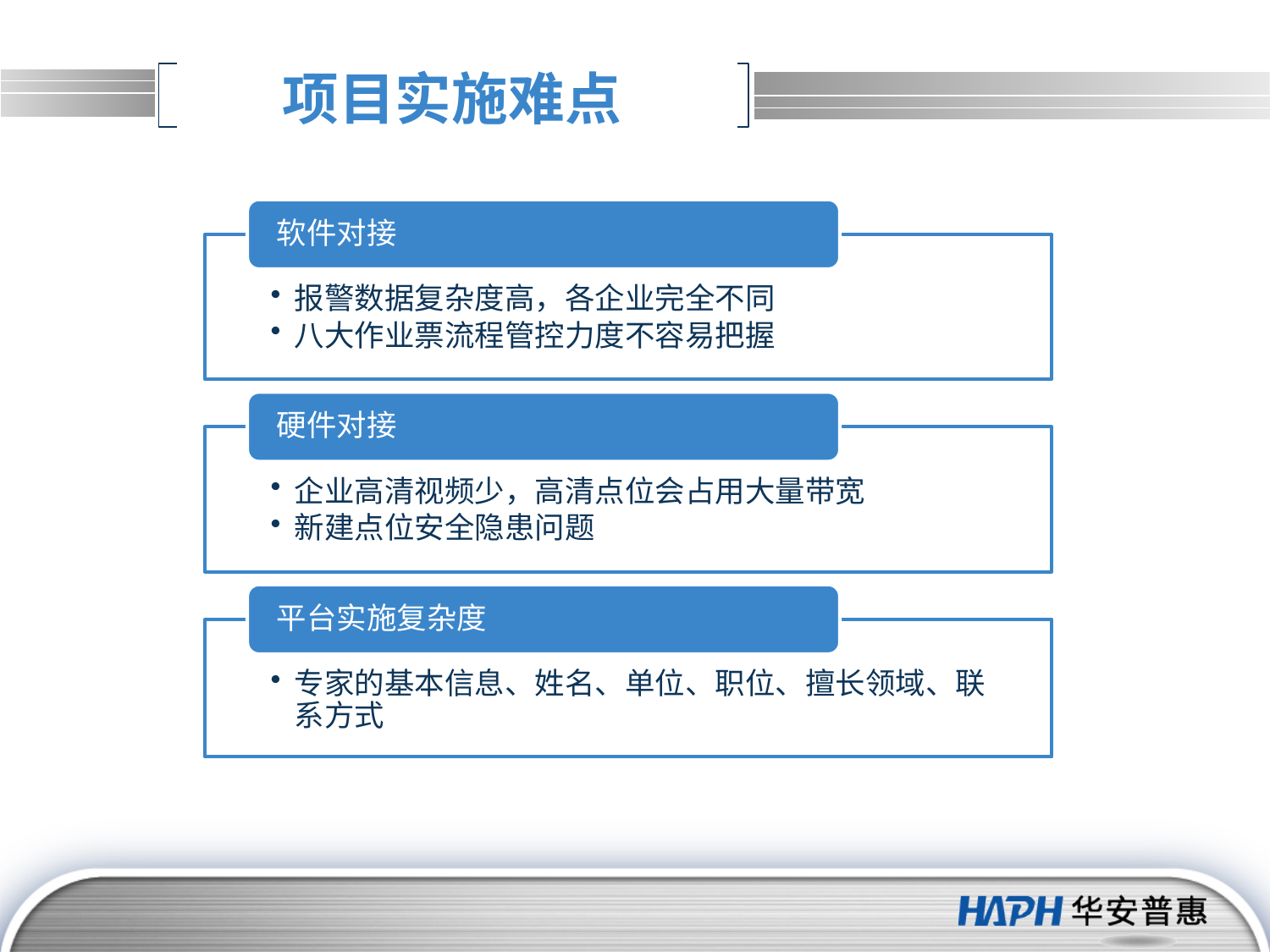

# 项目实施难点
报警数据复杂度高，各企业完全不同
八大作业票流程管控力度不容易把握
软件对接
企业高清视频少，高清点位会占用大量带宽
新建点位安全隐患问题
硬件对接
专家的基本信息、姓名、单位、职位、擅长领域、联系方式
平台实施复杂度